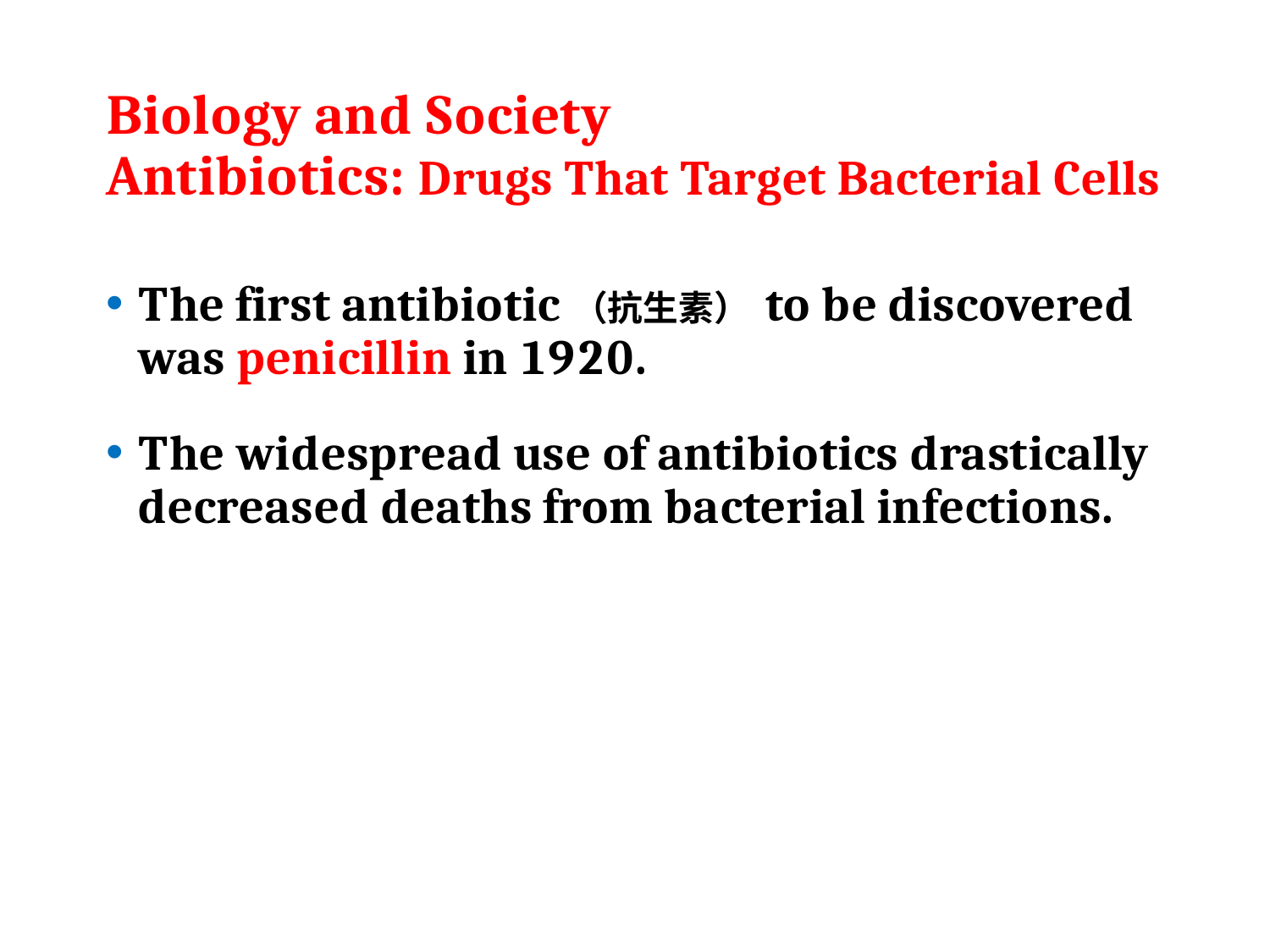

# Biology and Society Antibiotics: Drugs That Target Bacterial Cells
The first antibiotic（抗生素） to be discovered was penicillin in 1920.
The widespread use of antibiotics drastically decreased deaths from bacterial infections.